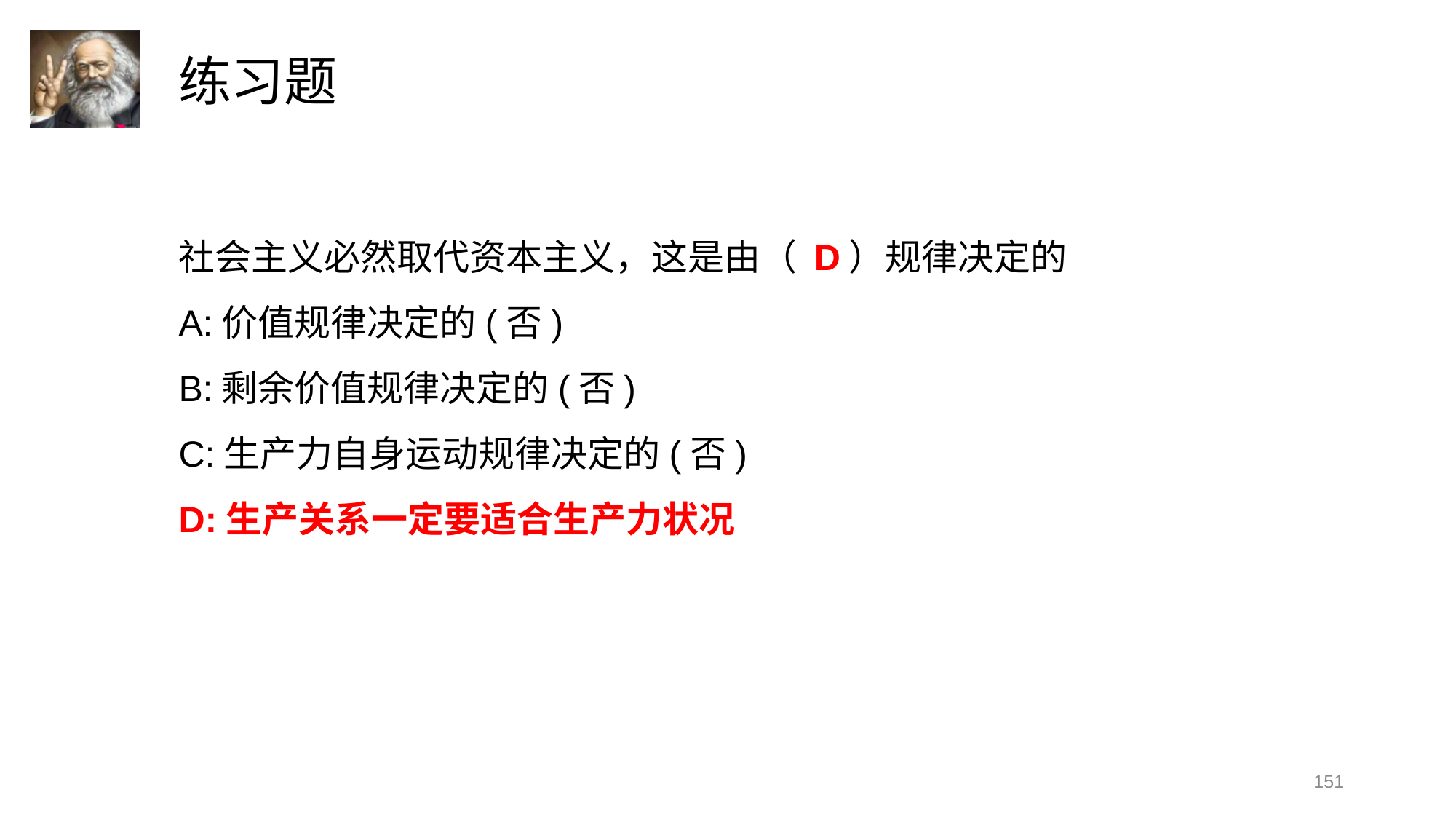

社会主义必然取代资本主义，这是由（ D）规律决定的
A:价值规律决定的(否)
B:剩余价值规律决定的(否)
C:生产力自身运动规律决定的(否)
D:生产关系一定要适合生产力状况
151